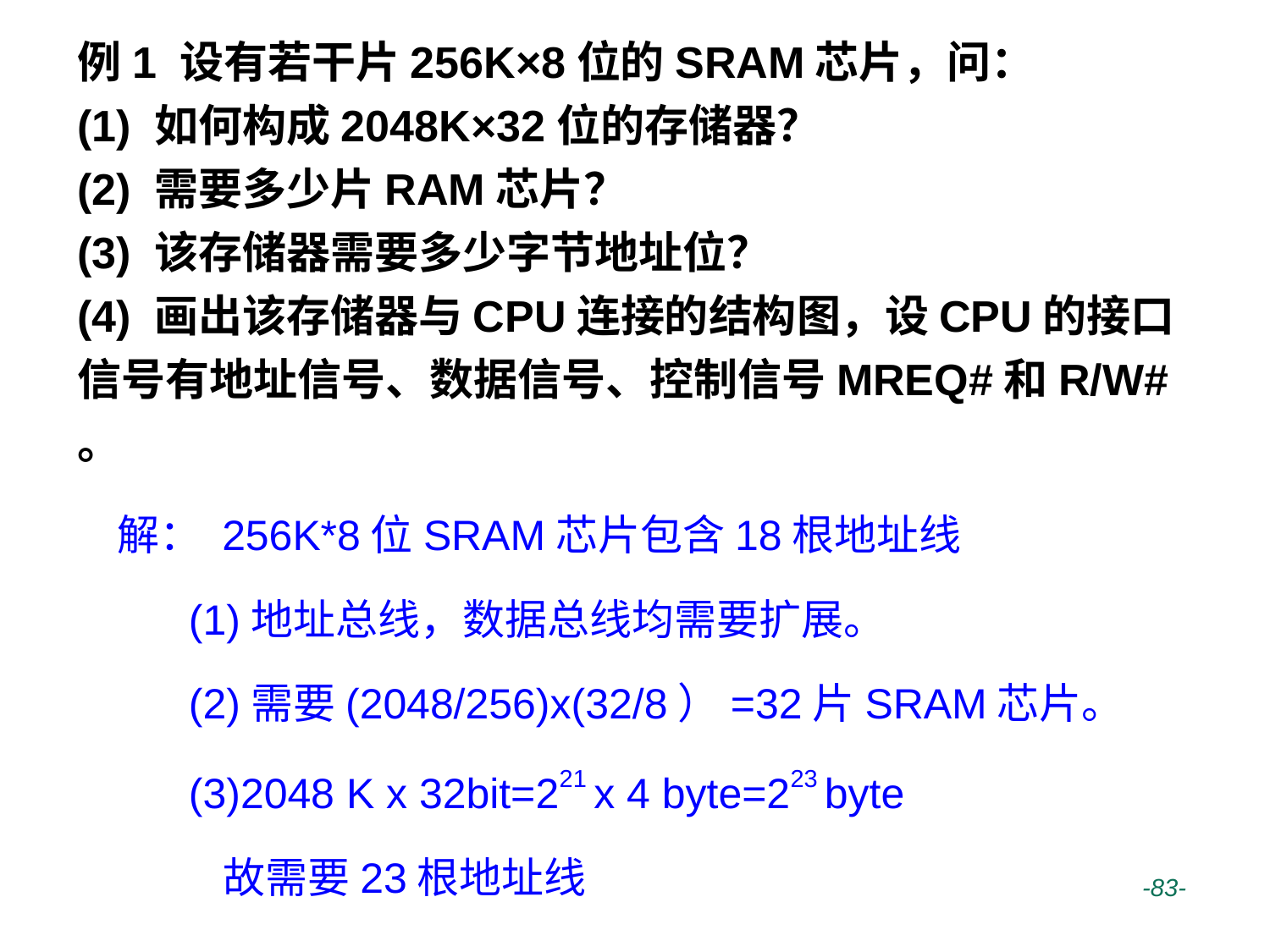

例1 设有若干片256K×8位的SRAM芯片，问：
(1) 如何构成2048K×32位的存储器？
(2) 需要多少片RAM芯片？
(3) 该存储器需要多少字节地址位？
(4) 画出该存储器与CPU连接的结构图，设CPU的接口信号有地址信号、数据信号、控制信号MREQ#和R/W#。
解： 256K*8位SRAM芯片包含18根地址线
      (1)地址总线，数据总线均需要扩展。
      (2)需要(2048/256)x(32/8）=32片SRAM芯片。
      (3)2048 K x 32bit=221 x 4 byte=223 byte
          故需要23根地址线

 -83-